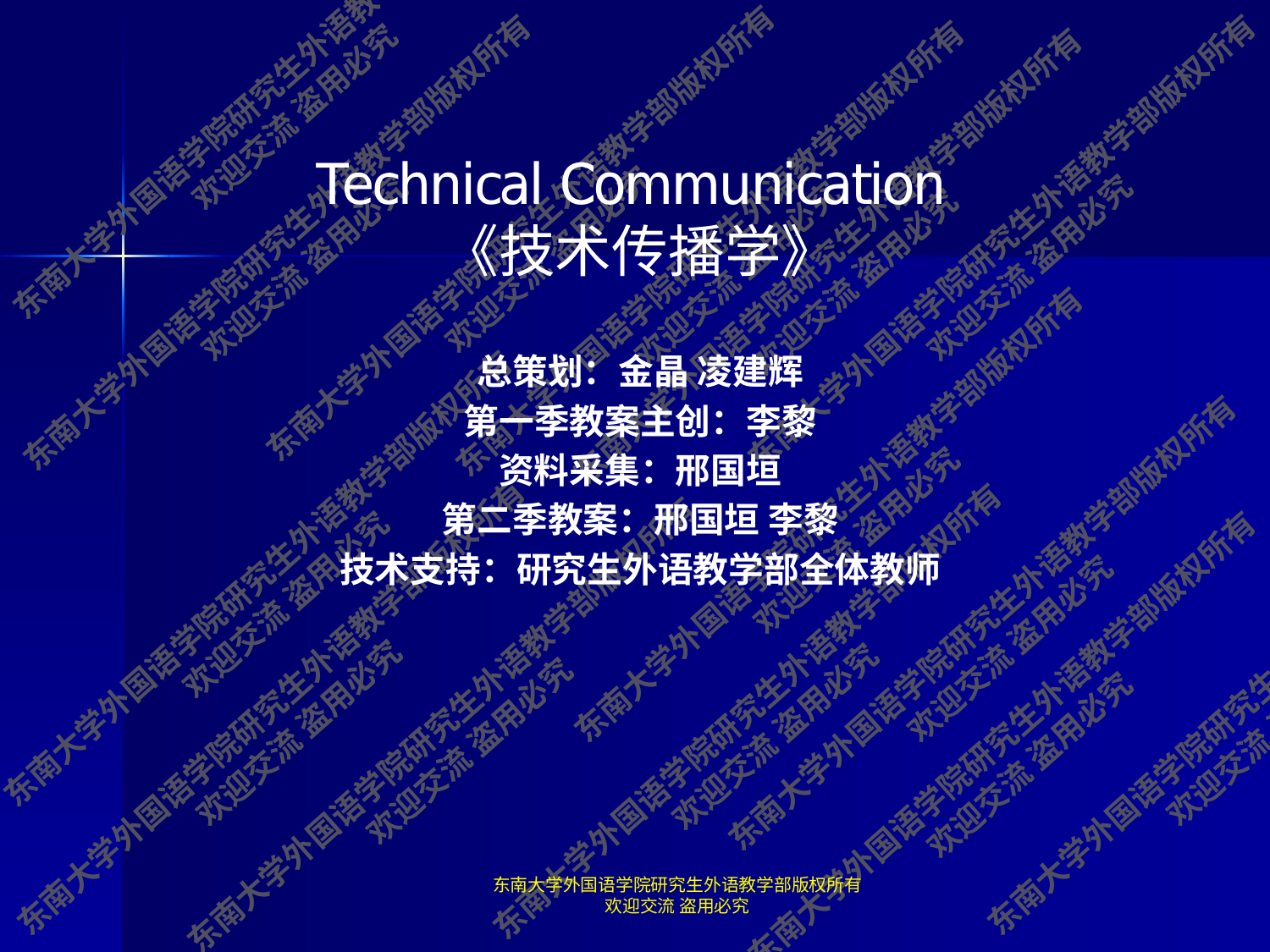

#
Technical Communication
《技术传播学》

总策划：金晶 凌建辉
第一季教案主创：李黎
资料采集：邢国垣
第二季教案：邢国垣 李黎
技术支持：研究生外语教学部全体教师

东南大学外国语学院研究生外语教学部版权所有 欢迎交流 盗用必究